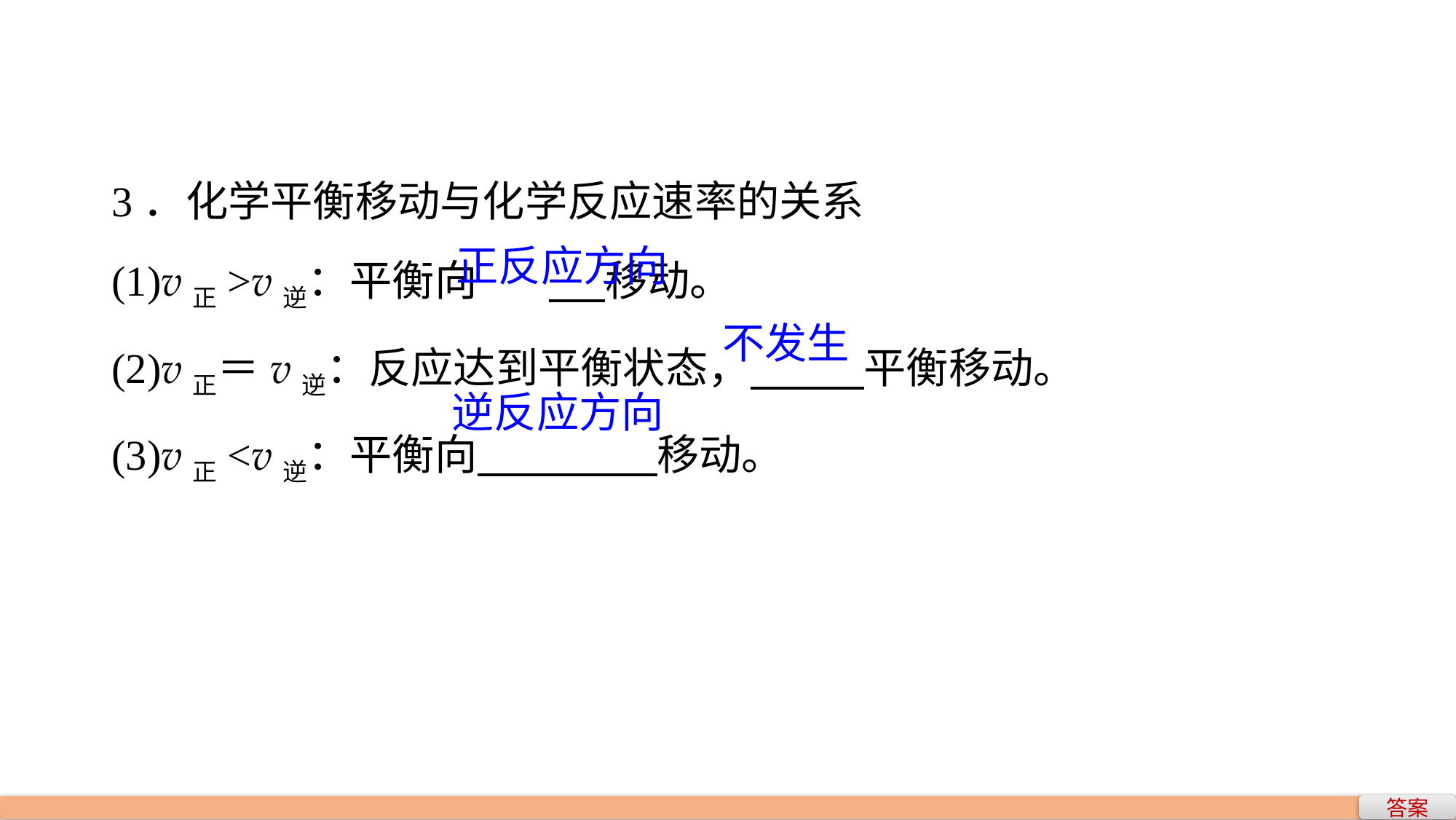

3．化学平衡移动与化学反应速率的关系
(1)v正>v逆：平衡向	      移动。
(2)v正＝v逆：反应达到平衡状态，            平衡移动。
(3)v正<v逆：平衡向                   移动。
正反应方向
不发生
逆反应方向
答案